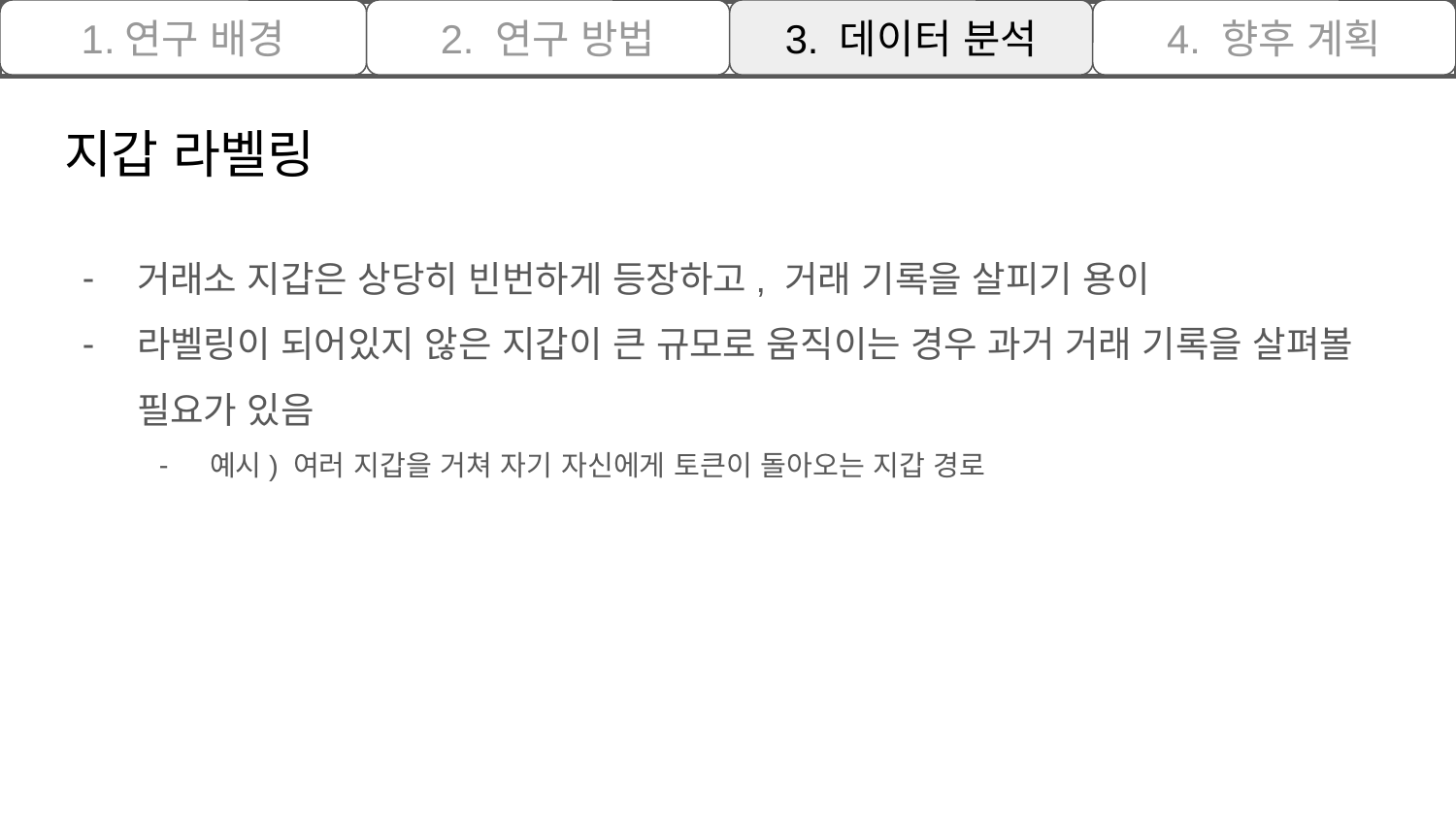

1.연구 배경
2. 연구 방법
3. 데이터 분석
4. 향후 계획

# 지갑 라벨링
거래소 지갑은 상당히 빈번하게 등장하고, 거래 기록을 살피기 용이
라벨링이 되어있지 않은 지갑이 큰 규모로 움직이는 경우 과거 거래 기록을 살펴볼 필요가 있음
예시) 여러 지갑을 거쳐 자기 자신에게 토큰이 돌아오는 지갑 경로